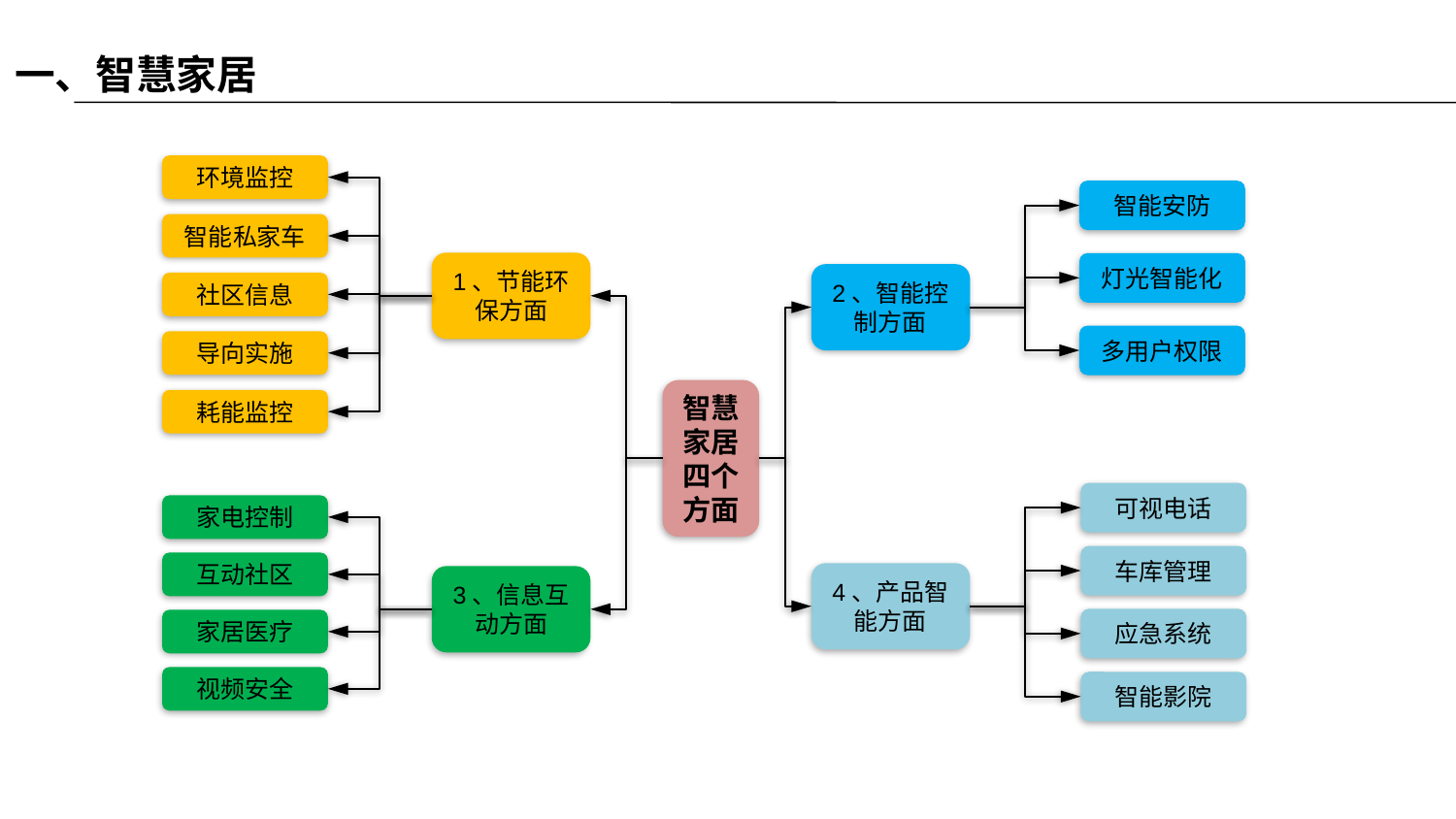

一、智慧家居
环境监控
智能安防
智能私家车
1、节能环保方面
灯光智能化
2、智能控制方面
社区信息
多用户权限
导向实施
智慧家居
四个方面
耗能监控
可视电话
家电控制
车库管理
互动社区
4、产品智能方面
3、信息互动方面
应急系统
家居医疗
视频安全
智能影院